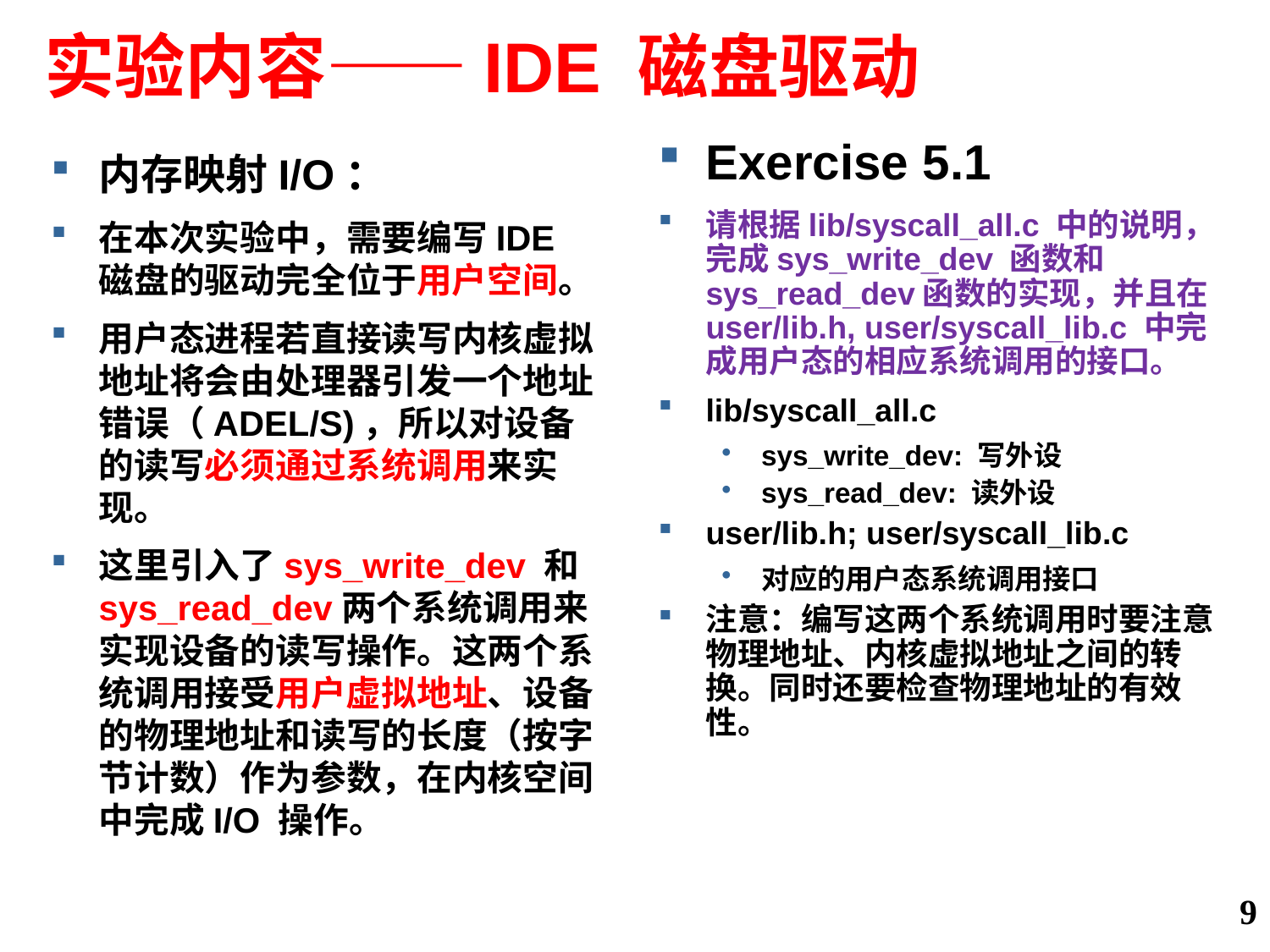

# 实验内容——IDE 磁盘驱动
Exercise 5.1
请根据lib/syscall_all.c 中的说明，完成sys_write_dev 函数和sys_read_dev函数的实现，并且在user/lib.h, user/syscall_lib.c 中完成用户态的相应系统调用的接口。
lib/syscall_all.c
sys_write_dev: 写外设
sys_read_dev: 读外设
user/lib.h; user/syscall_lib.c
对应的用户态系统调用接口
注意：编写这两个系统调用时要注意物理地址、内核虚拟地址之间的转换。同时还要检查物理地址的有效性。

内存映射I/O：
在本次实验中，需要编写IDE 磁盘的驱动完全位于用户空间。
用户态进程若直接读写内核虚拟地址将会由处理器引发一个地址错误（ADEL/S)，所以对设备的读写必须通过系统调用来实现。
这里引入了sys_write_dev 和sys_read_dev两个系统调用来实现设备的读写操作。这两个系统调用接受用户虚拟地址、设备的物理地址和读写的长度（按字节计数）作为参数，在内核空间中完成I/O 操作。